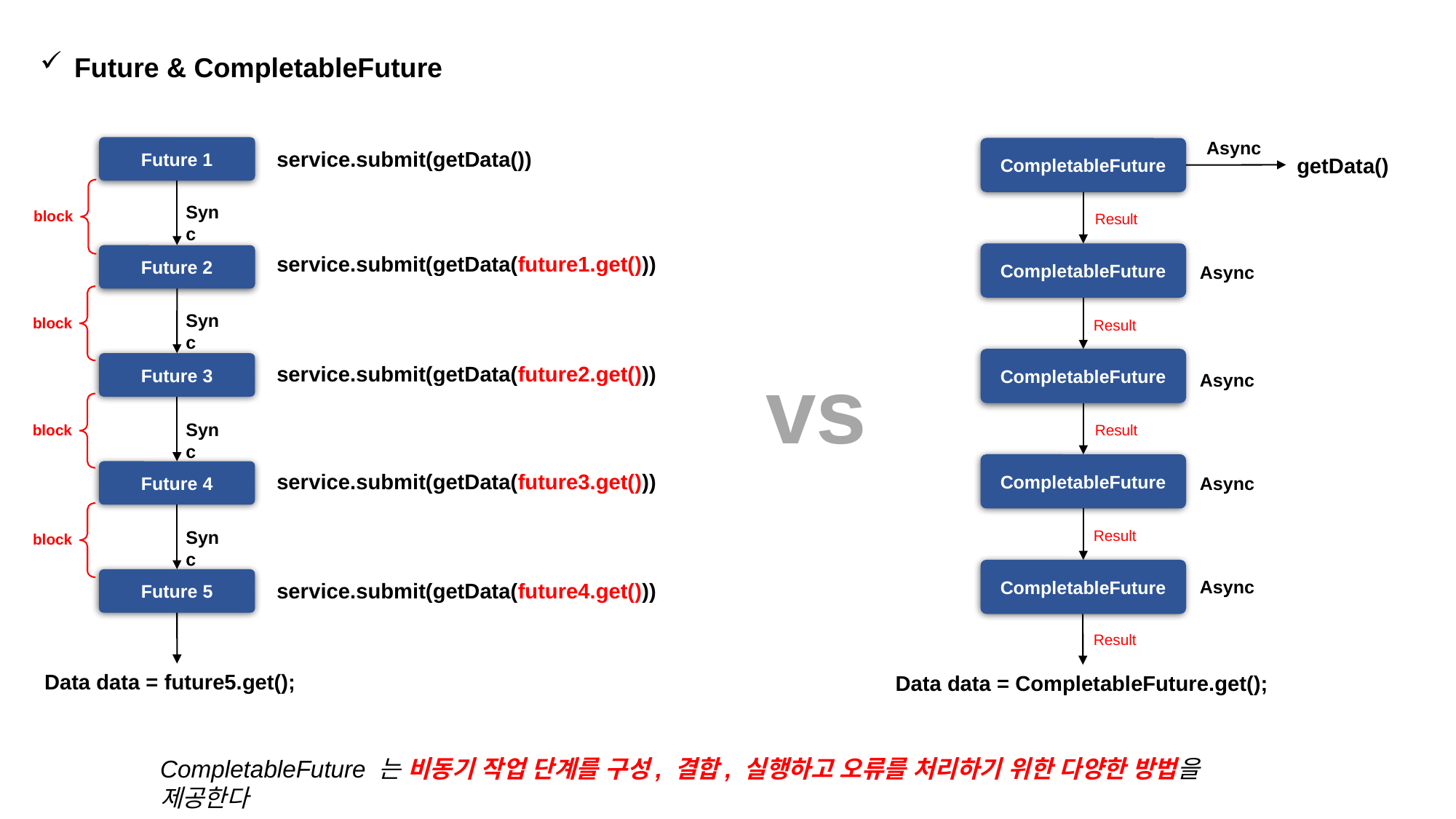

Future & CompletableFuture
Async
Future 1
CompletableFuture
service.submit(getData())
getData()

Sync
block
Result
CompletableFuture
service.submit(getData(future1.get()))
Future 2
Async

Sync
block
Result
vs
CompletableFuture
Future 3
service.submit(getData(future2.get()))
get()
Async

Sync
Result
block
CompletableFuture
Future 4
service.submit(getData(future3.get()))
Async

Result
Sync
block
CompletableFuture
Future 5
Async
service.submit(getData(future4.get()))
Result
Data data = future5.get();
Data data = CompletableFuture.get();
CompletableFuture 는 비동기 작업 단계를 구성, 결합, 실행하고 오류를 처리하기 위한 다양한 방법을 제공한다